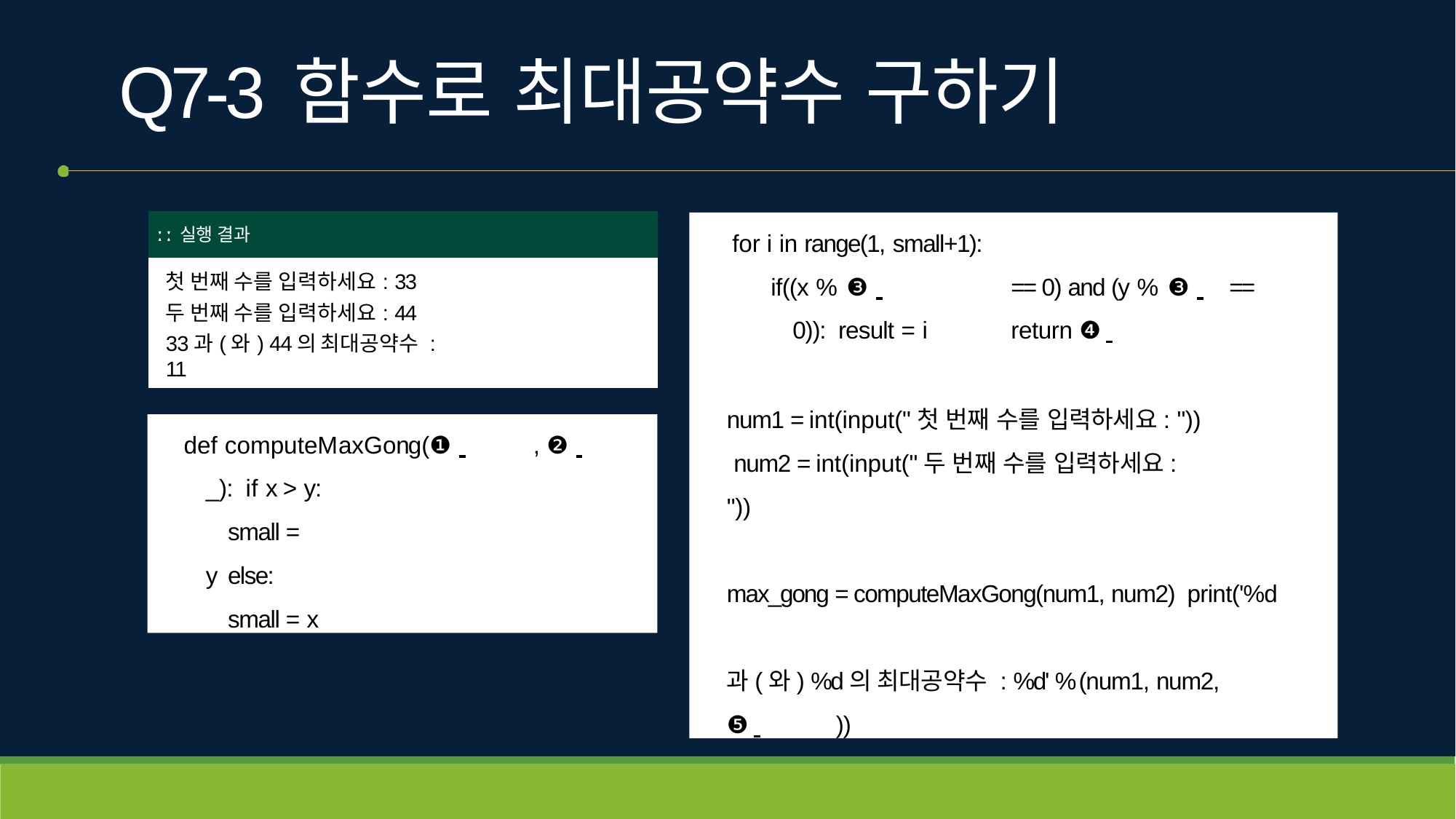

# Q7-3	함수로 최대공약수 구하기

| ː ː 실행 결과 |
| --- |
| 첫 번째 수를 입력하세요: 33 두 번째 수를 입력하세요: 44 33과(와) 44의 최대공약수 : 11 |
for i in range(1, small+1):
if((x %  ❸ 		== 0) and (y %  ❸ 	== 0)):  result = i	return ❹

num1 = int(input("첫 번째 수를 입력하세요: "))  num2 = int(input("두 번째 수를 입력하세요: "))
max_gong = computeMaxGong(num1, num2)  print('%d과(와) %d의 최대공약수 : %d' % (num1, num2,
❺ 	))
def computeMaxGong(❶ 	, ❷ 	_):  if x > y:
small = y  else:
small = x